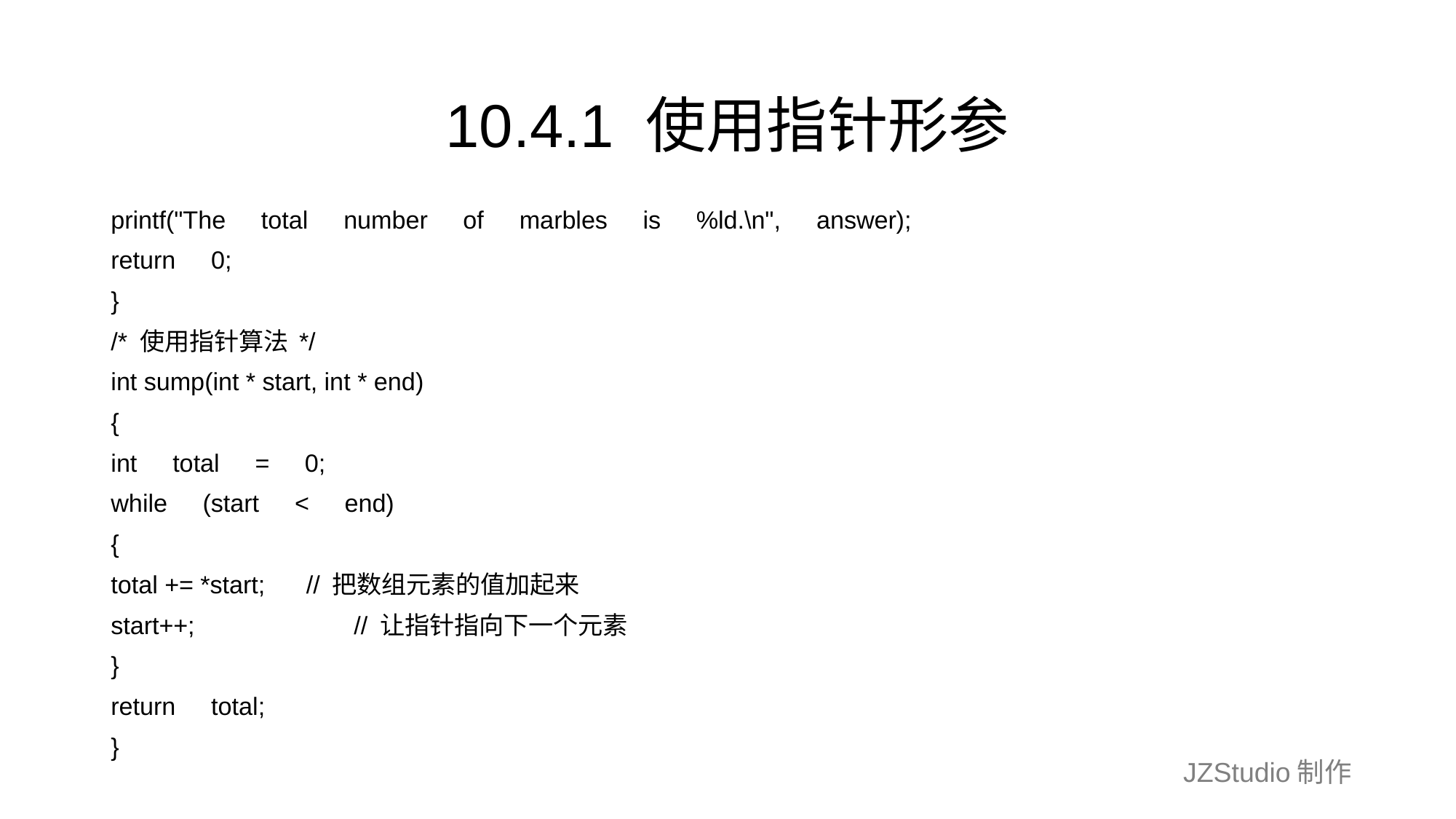

# 10.4.1 使用指针形参
printf("The　total　number　of　marbles　is　%ld.\n",　answer);
return　0;
}
/* 使用指针算法 */
int sump(int * start, int * end)
{
int　total　=　0;
while　(start　<　end)
{
total += *start;　 // 把数组元素的值加起来
start++;　　　　　　// 让指针指向下一个元素
}
return　total;
}